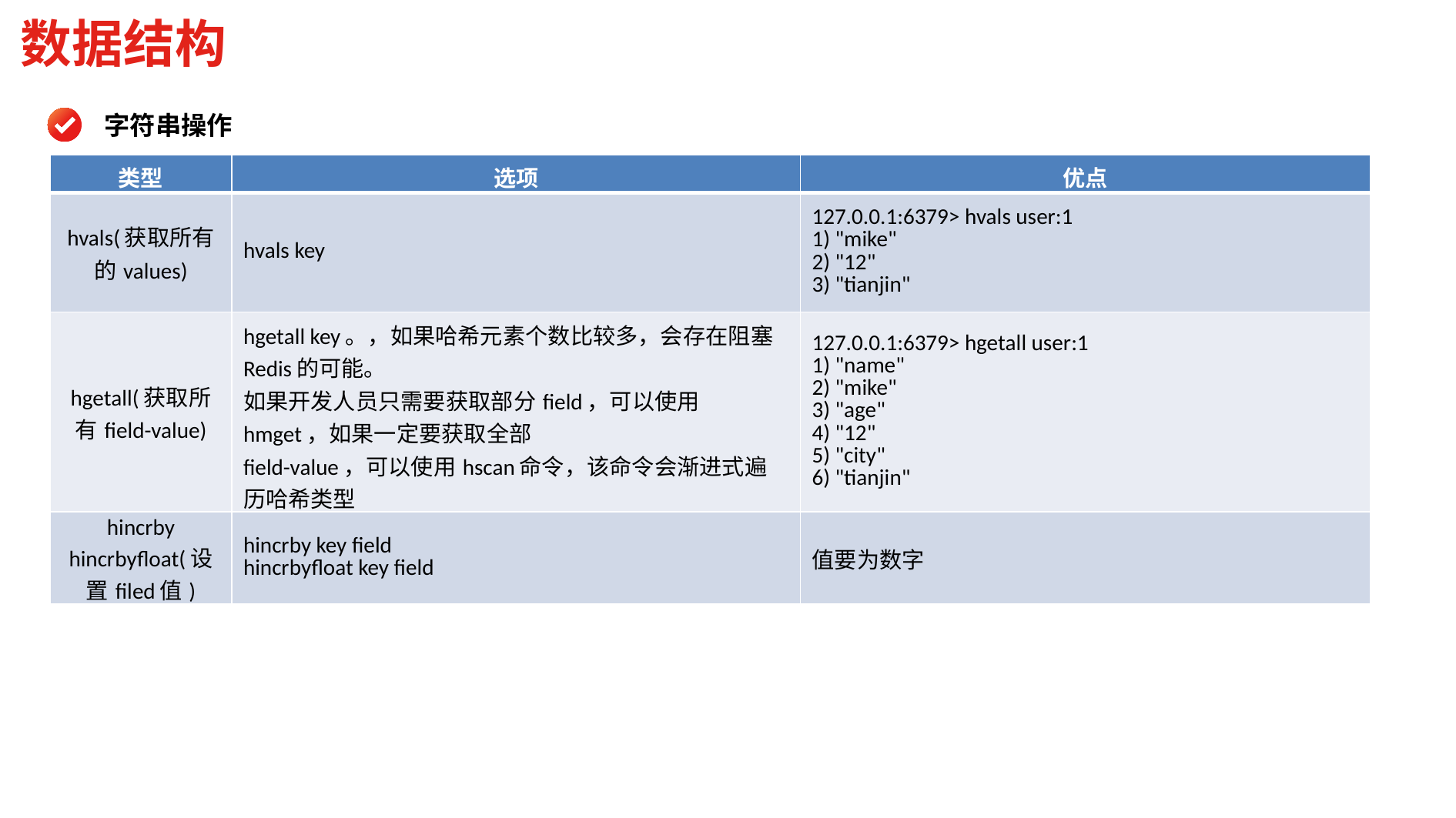

数据结构
字符串操作

| 类型 | 选项 | 优点 |
| --- | --- | --- |
| hvals(获取所有的values) | hvals key | 127.0.0.1:6379> hvals user:1 1) "mike" 2) "12" 3) "tianjin" |
| hgetall(获取所有field-value) | hgetall key。，如果哈希元素个数比较多，会存在阻塞Redis的可能。 如果开发人员只需要获取部分field，可以使用hmget，如果一定要获取全部 field-value，可以使用hscan命令，该命令会渐进式遍历哈希类型 | 127.0.0.1:6379> hgetall user:1 1) "name" 2) "mike" 3) "age" 4) "12" 5) "city" 6) "tianjin" |
| hincrby hincrbyfloat(设置filed值) | hincrby key field hincrbyfloat key field | 值要为数字 |